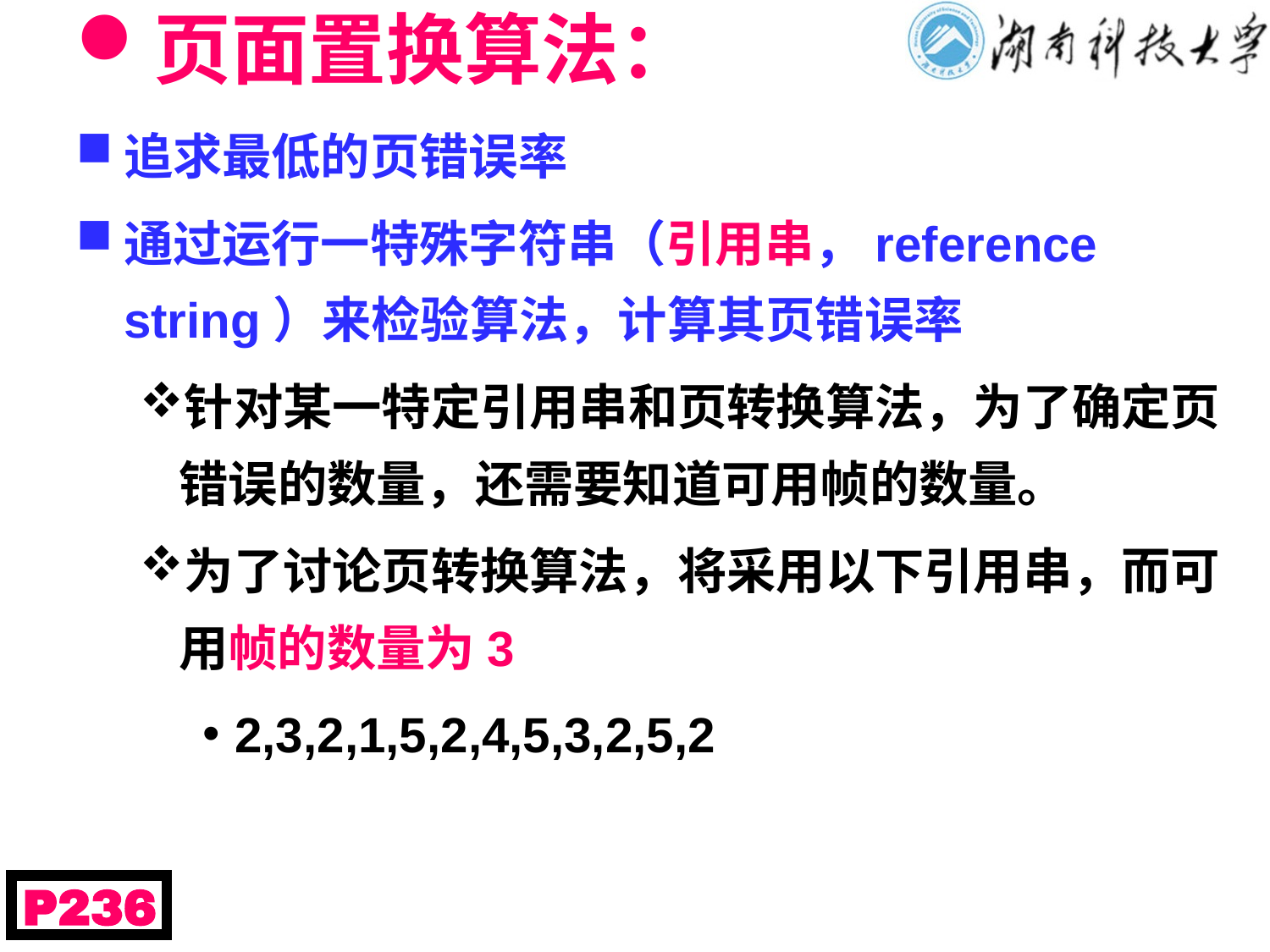

# 页面置换算法：
追求最低的页错误率
通过运行一特殊字符串（引用串，reference string）来检验算法，计算其页错误率
针对某一特定引用串和页转换算法，为了确定页错误的数量，还需要知道可用帧的数量。
为了讨论页转换算法，将采用以下引用串，而可用帧的数量为3
2,3,2,1,5,2,4,5,3,2,5,2
P236